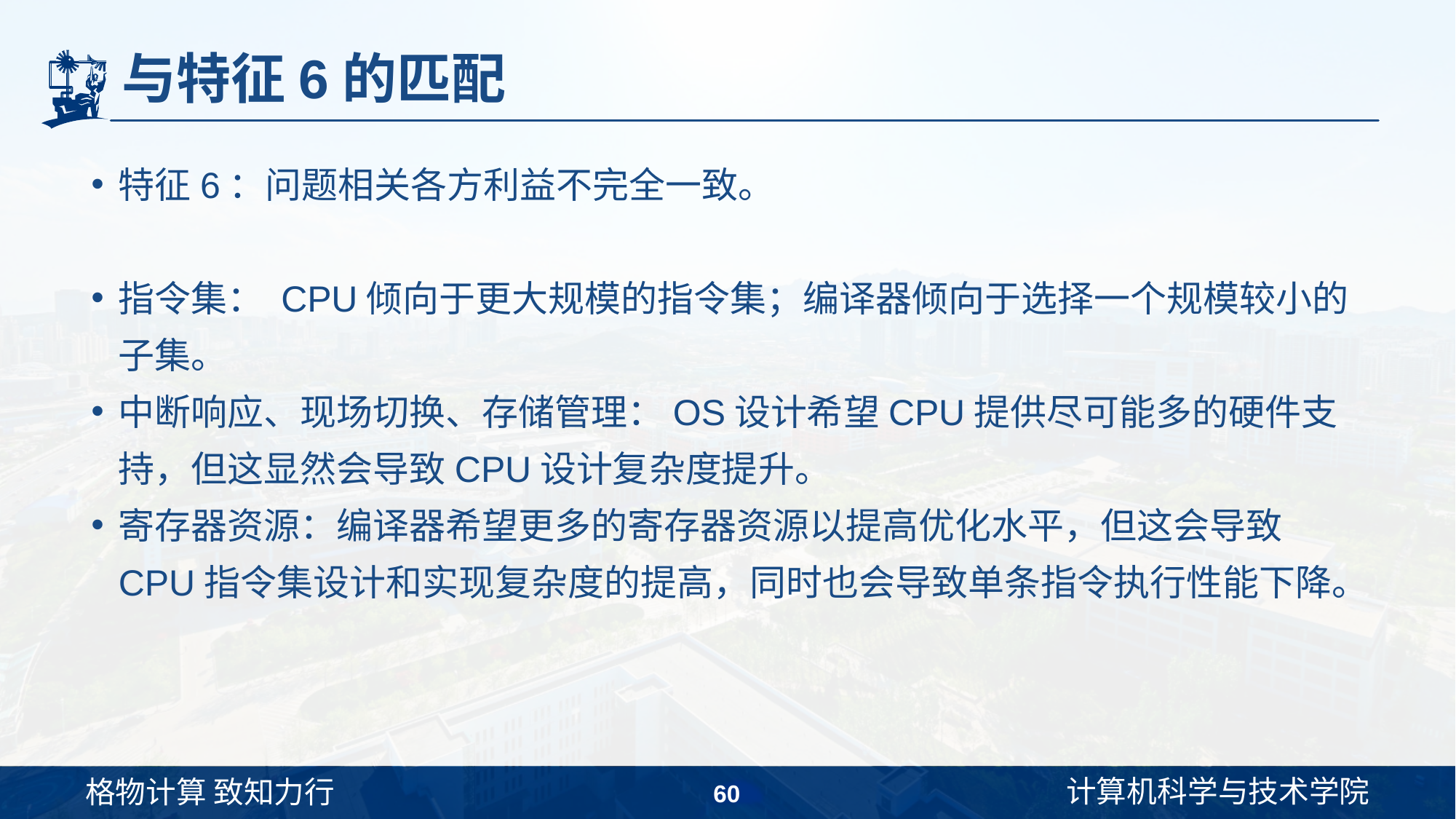

# 与特征6的匹配
特征6：问题相关各方利益不完全一致。

指令集： CPU倾向于更大规模的指令集；编译器倾向于选择一个规模较小的子集。
中断响应、现场切换、存储管理：OS设计希望CPU提供尽可能多的硬件支持，但这显然会导致CPU设计复杂度提升。
寄存器资源：编译器希望更多的寄存器资源以提高优化水平，但这会导致CPU指令集设计和实现复杂度的提高，同时也会导致单条指令执行性能下降。
60